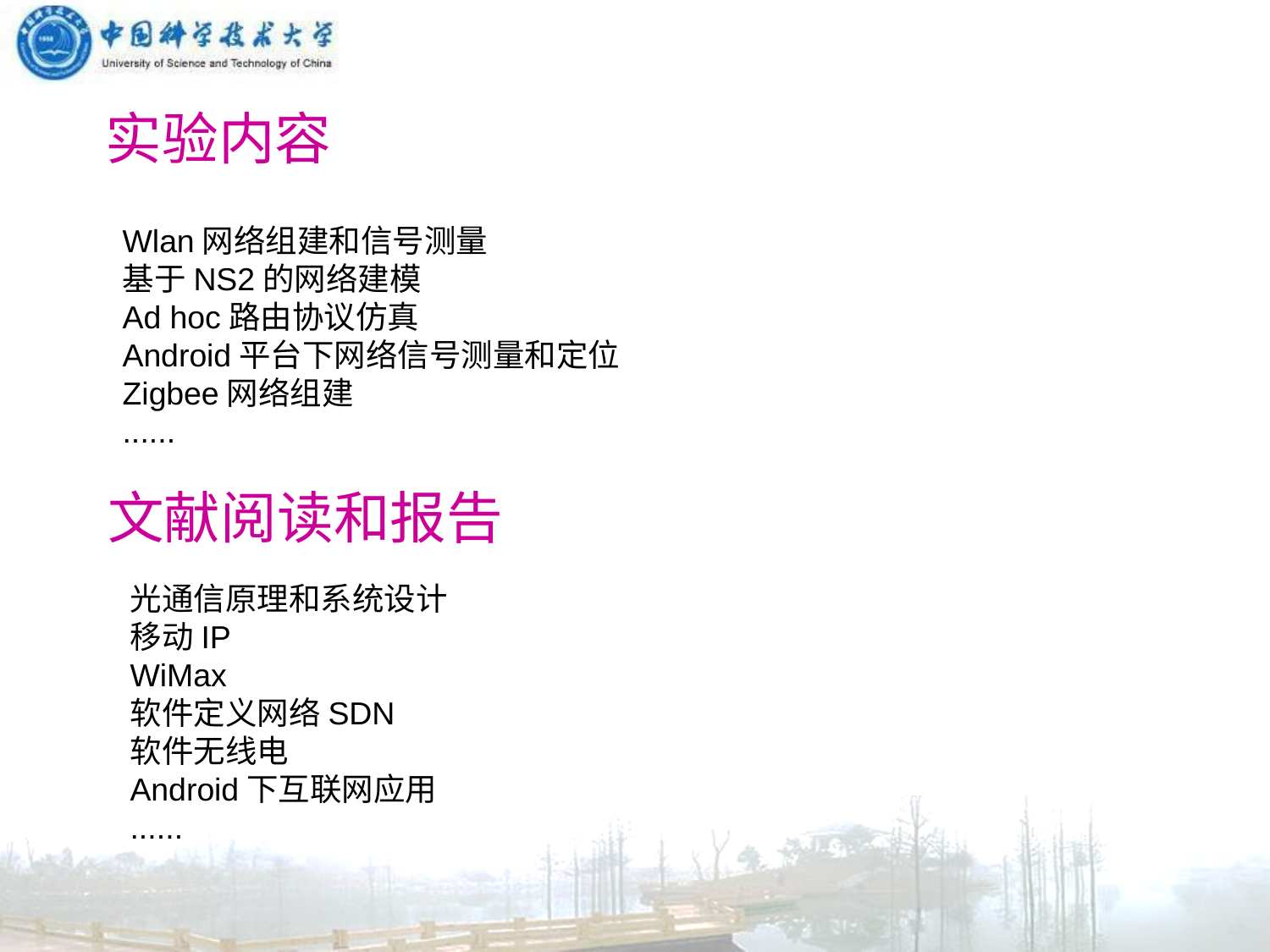

实验内容
Wlan网络组建和信号测量
基于NS2的网络建模
Ad hoc路由协议仿真
Android平台下网络信号测量和定位
Zigbee网络组建
......

文献阅读和报告
光通信原理和系统设计
移动IP
WiMax
软件定义网络SDN
软件无线电
Android下互联网应用
......